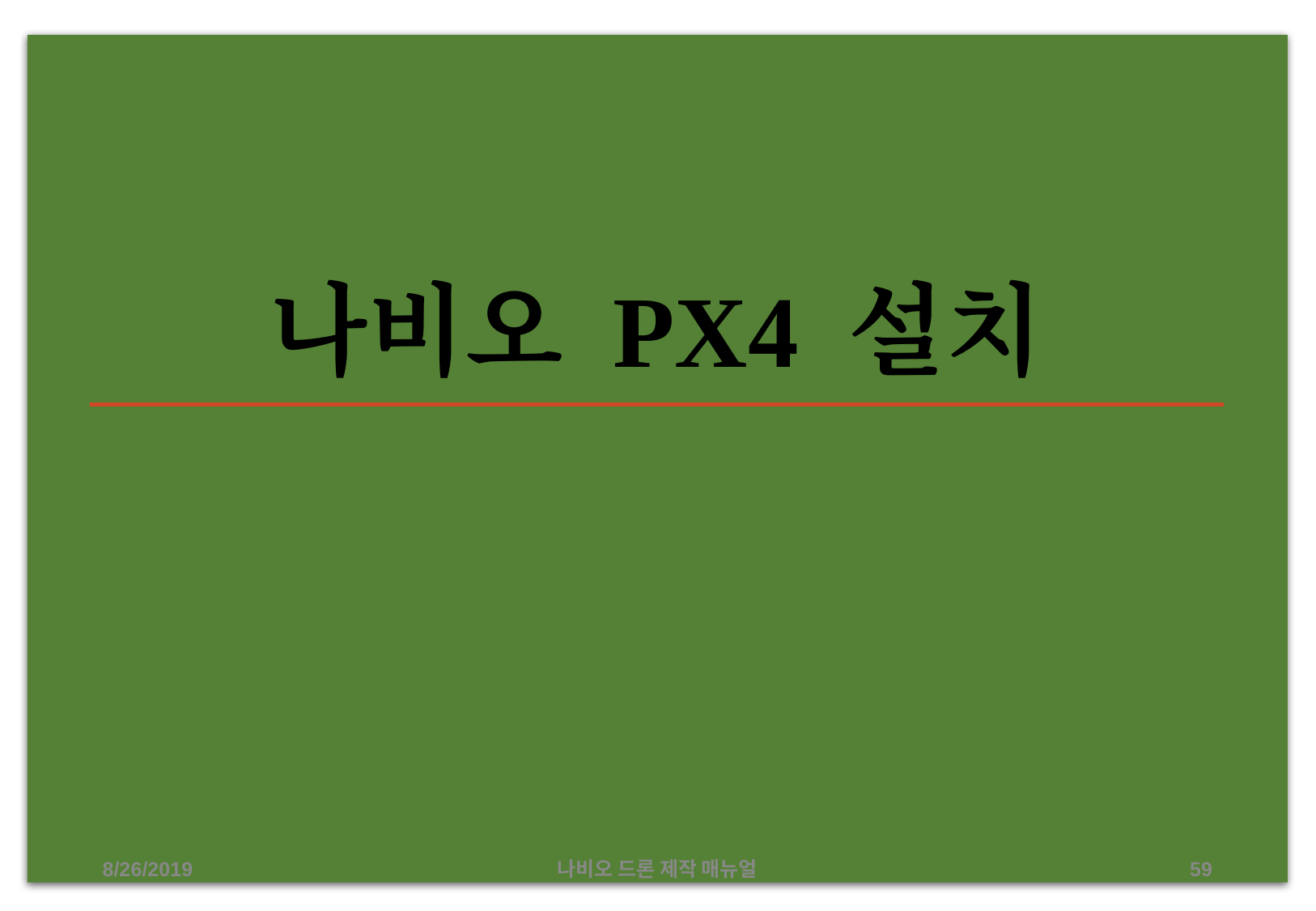

# 나비오 PX4 설치

8/26/2019
나비오 드론 제작 매뉴얼
59